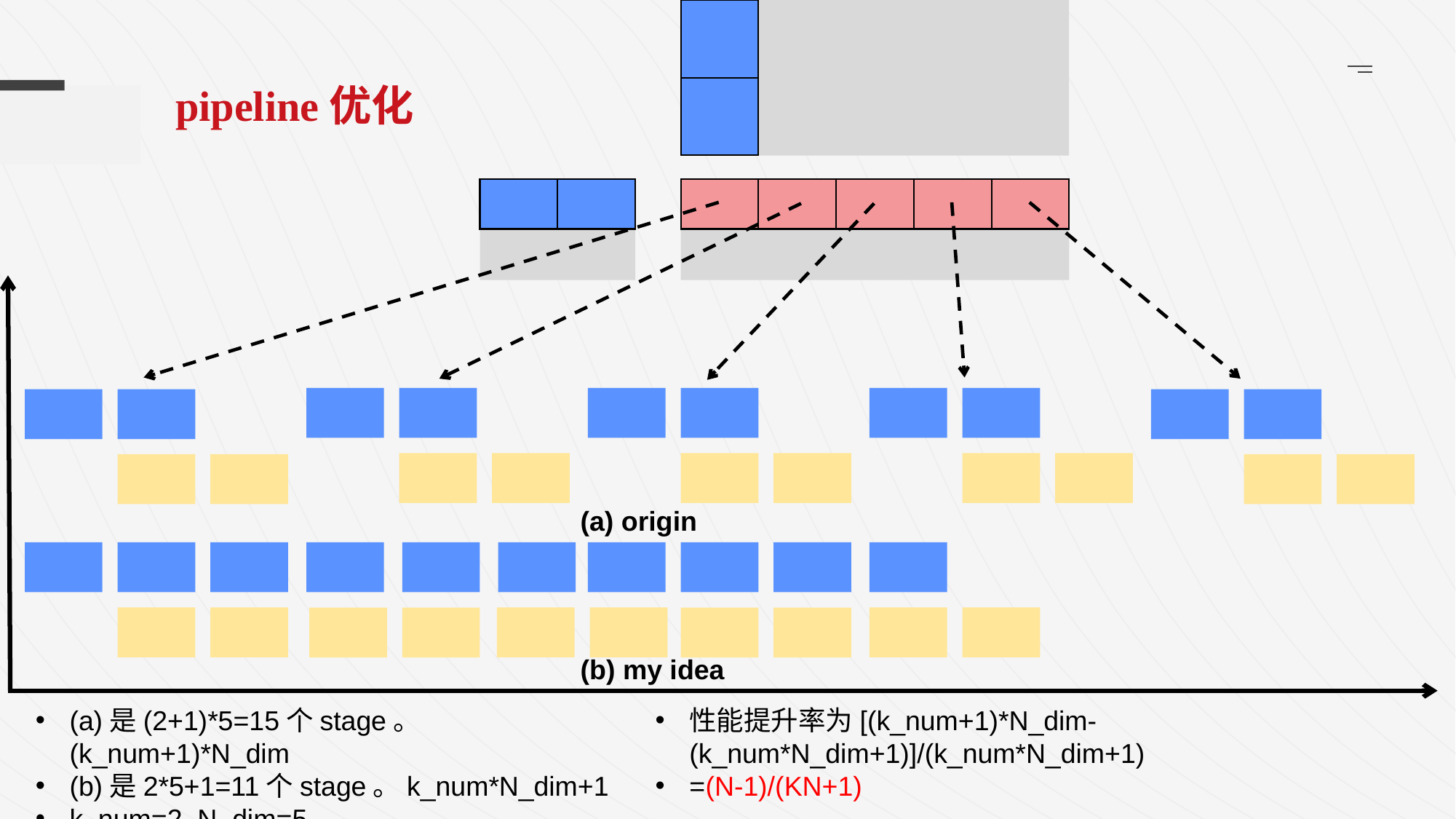

pipeline优化

(a) origin

(b) my idea
(a)是(2+1)*5=15个stage。(k_num+1)*N_dim
(b)是2*5+1=11个stage。k_num*N_dim+1
k_num=2, N_dim=5
性能提升率为[(k_num+1)*N_dim-(k_num*N_dim+1)]/(k_num*N_dim+1)
=(N-1)/(KN+1)